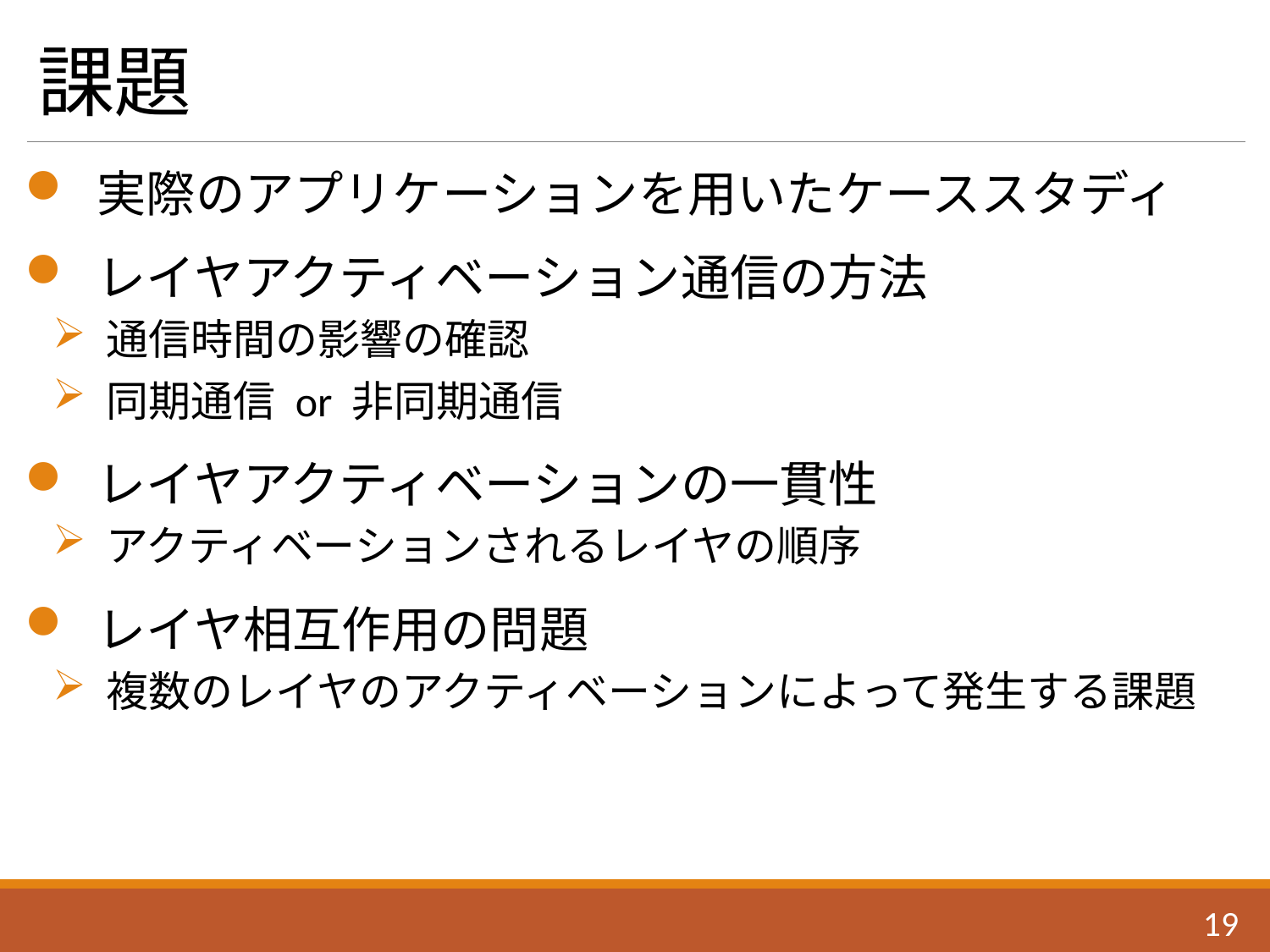

# 課題
 実際のアプリケーションを用いたケーススタディ
 レイヤアクティベーション通信の方法
 通信時間の影響の確認
 同期通信 or 非同期通信
 レイヤアクティベーションの一貫性
 アクティベーションされるレイヤの順序
 レイヤ相互作用の問題
 複数のレイヤのアクティベーションによって発生する課題
19